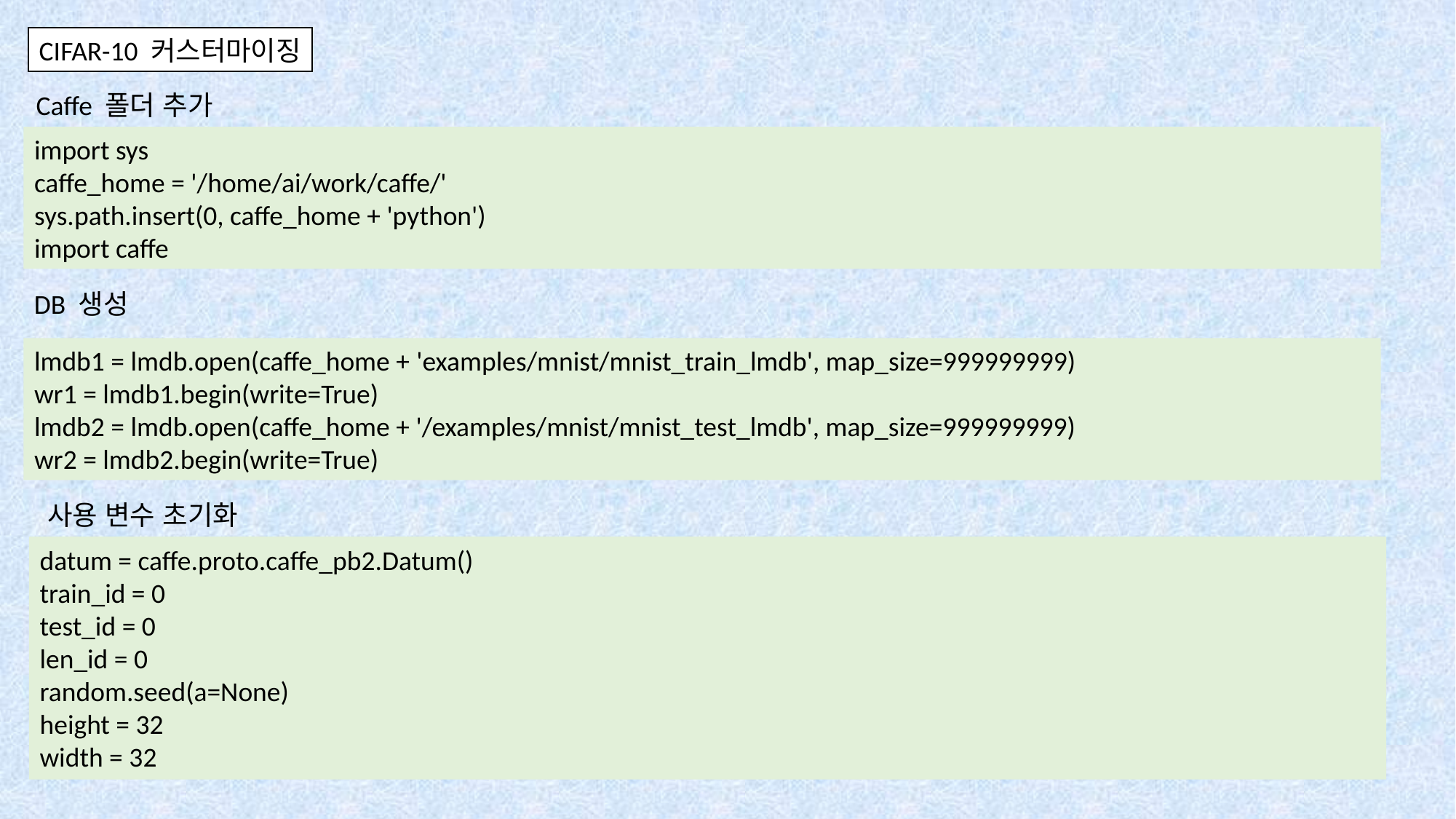

CIFAR-10 커스터마이징
Caffe 폴더 추가
import sys
caffe_home = '/home/ai/work/caffe/'
sys.path.insert(0, caffe_home + 'python')
import caffe
DB 생성
lmdb1 = lmdb.open(caffe_home + 'examples/mnist/mnist_train_lmdb', map_size=999999999)
wr1 = lmdb1.begin(write=True)
lmdb2 = lmdb.open(caffe_home + '/examples/mnist/mnist_test_lmdb', map_size=999999999)
wr2 = lmdb2.begin(write=True)
사용 변수 초기화
datum = caffe.proto.caffe_pb2.Datum()
train_id = 0
test_id = 0
len_id = 0
random.seed(a=None)
height = 32
width = 32